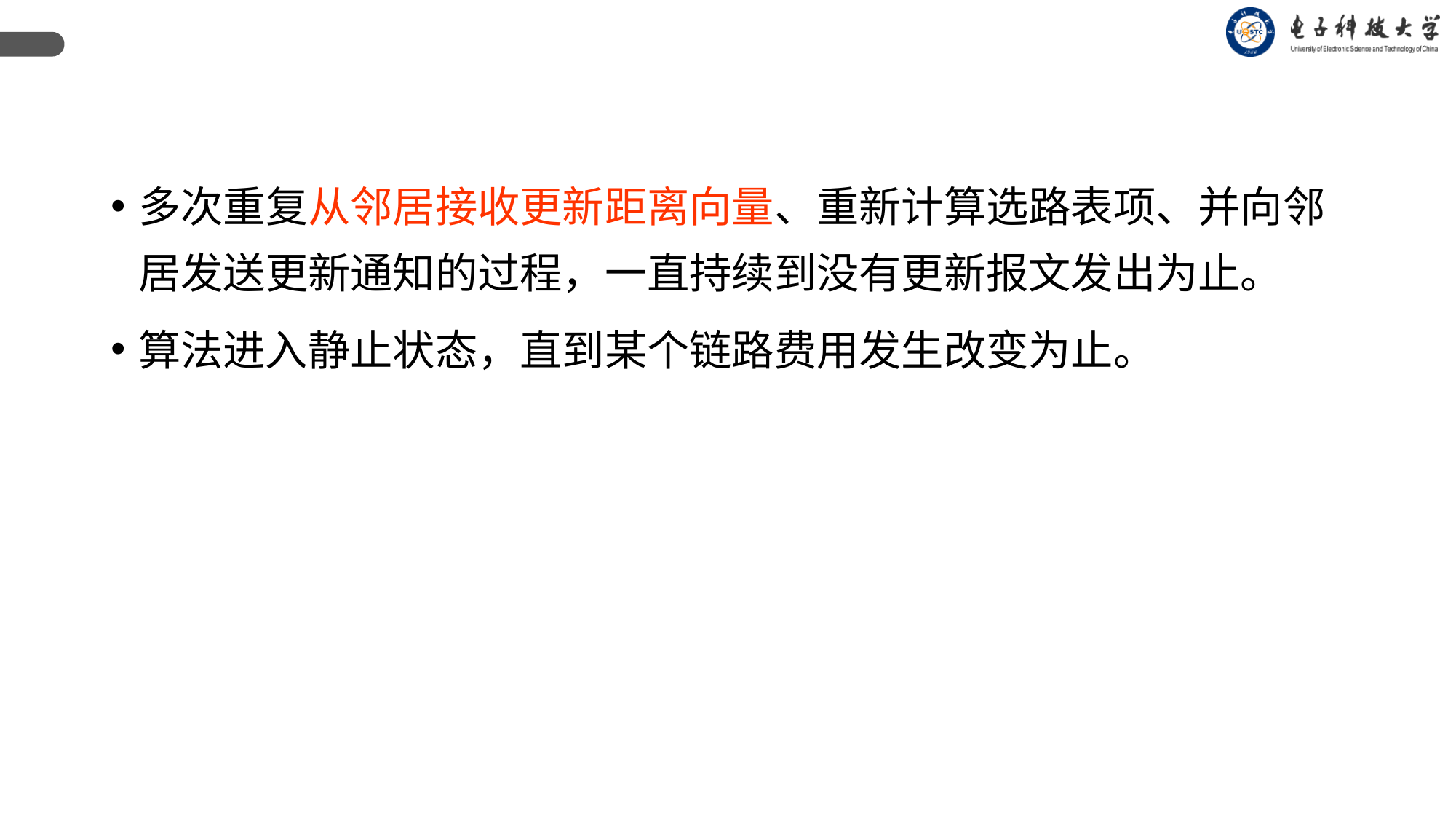

多次重复从邻居接收更新距离向量、重新计算选路表项、并向邻居发送更新通知的过程，一直持续到没有更新报文发出为止。
算法进入静止状态，直到某个链路费用发生改变为止。